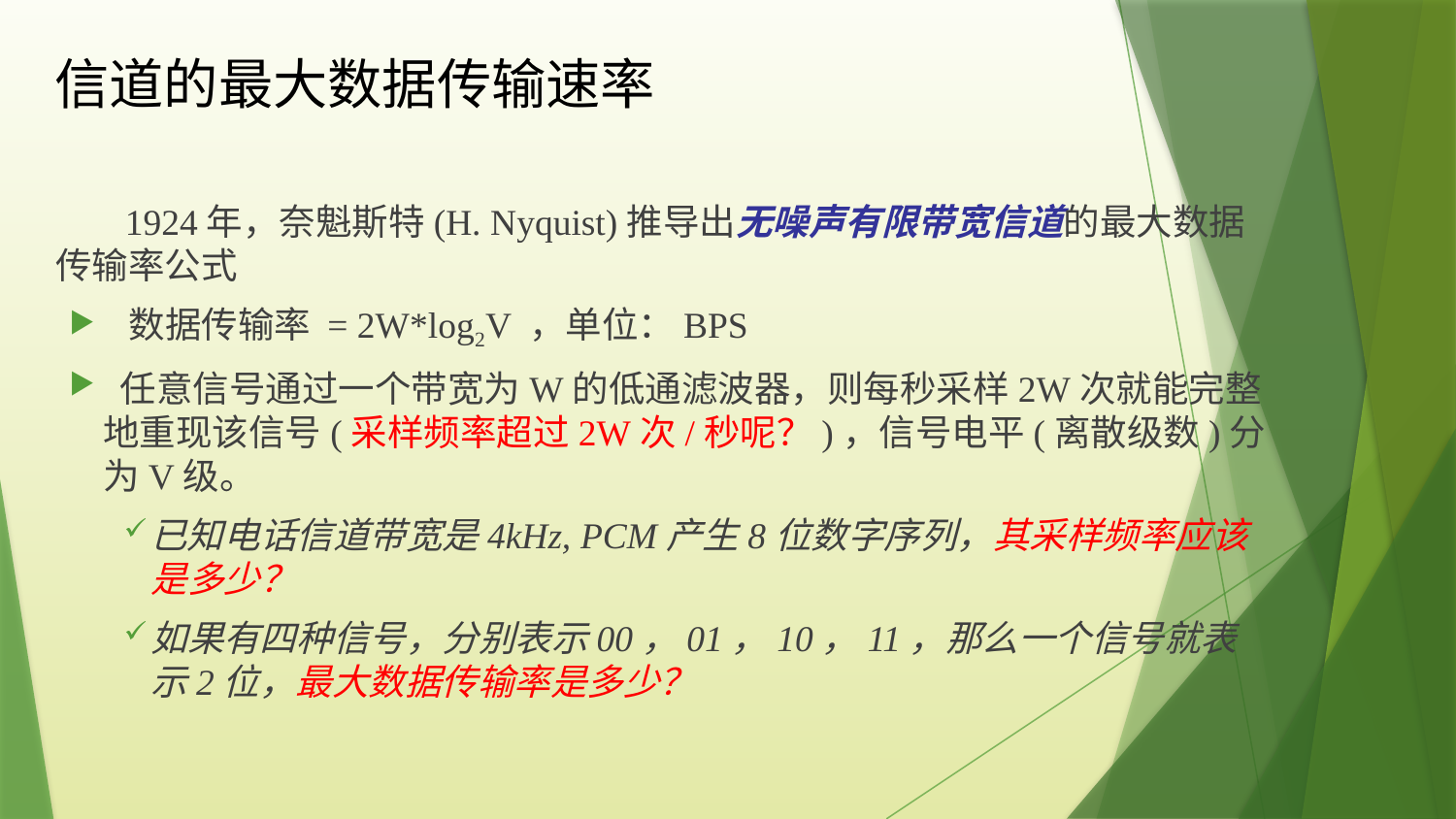

# 信道的最大数据传输速率
            1924年，奈魁斯特(H. Nyquist)推导出无噪声有限带宽信道的最大数据传输率公式
  数据传输率 = 2W*log2V ，单位：BPS
 任意信号通过一个带宽为W的低通滤波器，则每秒采样2W次就能完整地重现该信号(采样频率超过2W次/秒呢？)，信号电平(离散级数)分为V级。
已知电话信道带宽是4kHz, PCM产生8位数字序列，其采样频率应该是多少？
如果有四种信号，分别表示00，01，10，11，那么一个信号就表示2位，最大数据传输率是多少？